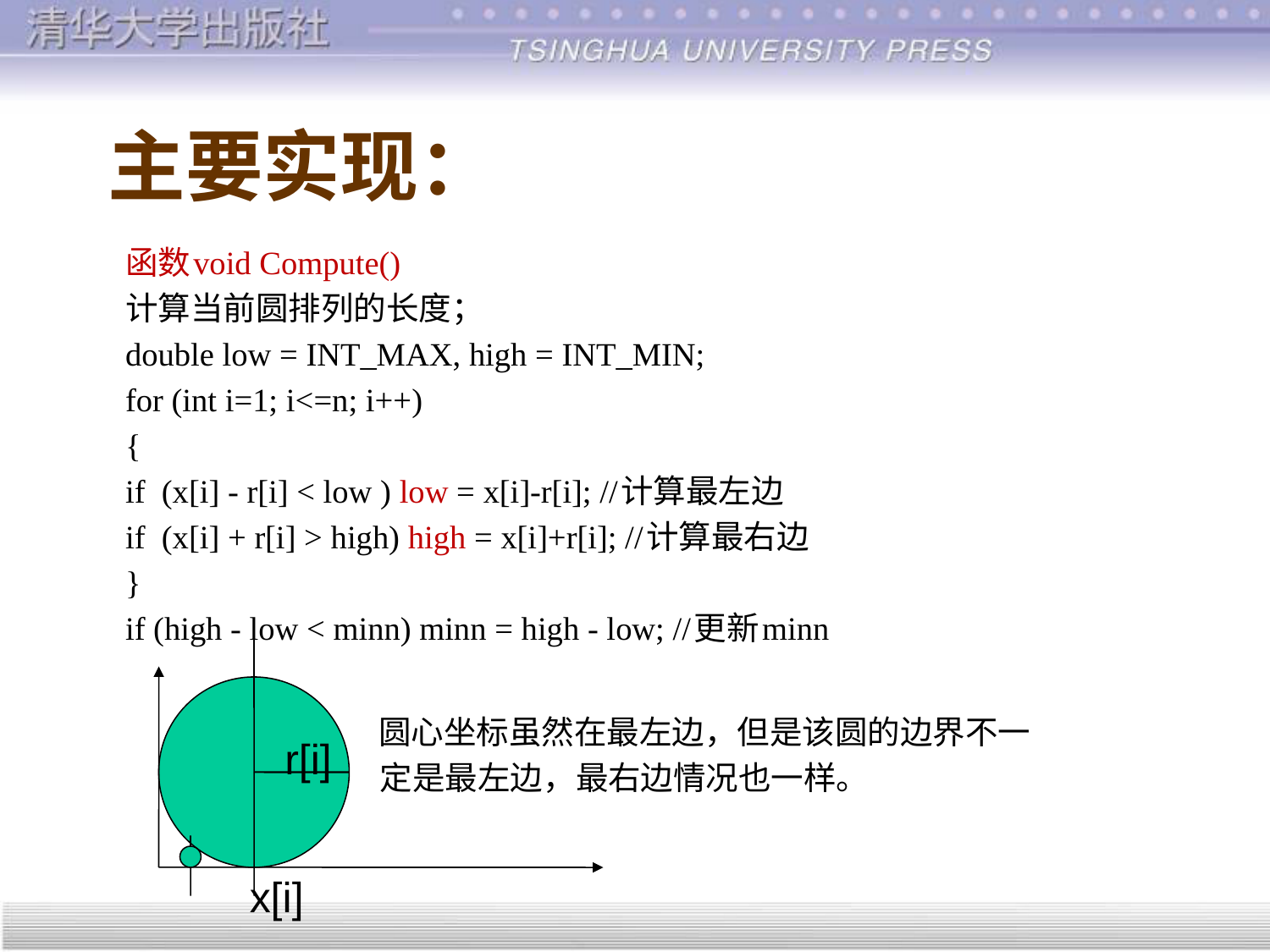

# 主要实现：
函数void Compute()
计算当前圆排列的长度；
	double low = INT_MAX, high = INT_MIN;
	for (int i=1; i<=n; i++)
	{
		if  (x[i] - r[i] < low ) low = x[i]-r[i]; //计算最左边
		if  (x[i] + r[i] > high) high = x[i]+r[i]; //计算最右边
	}
	if (high - low < minn) minn = high - low; //更新minn

                                                      圆心坐标虽然在最左边，但是该圆的边界不一
                                   定是最左边，最右边情况也一样。

r[i]

x[i]